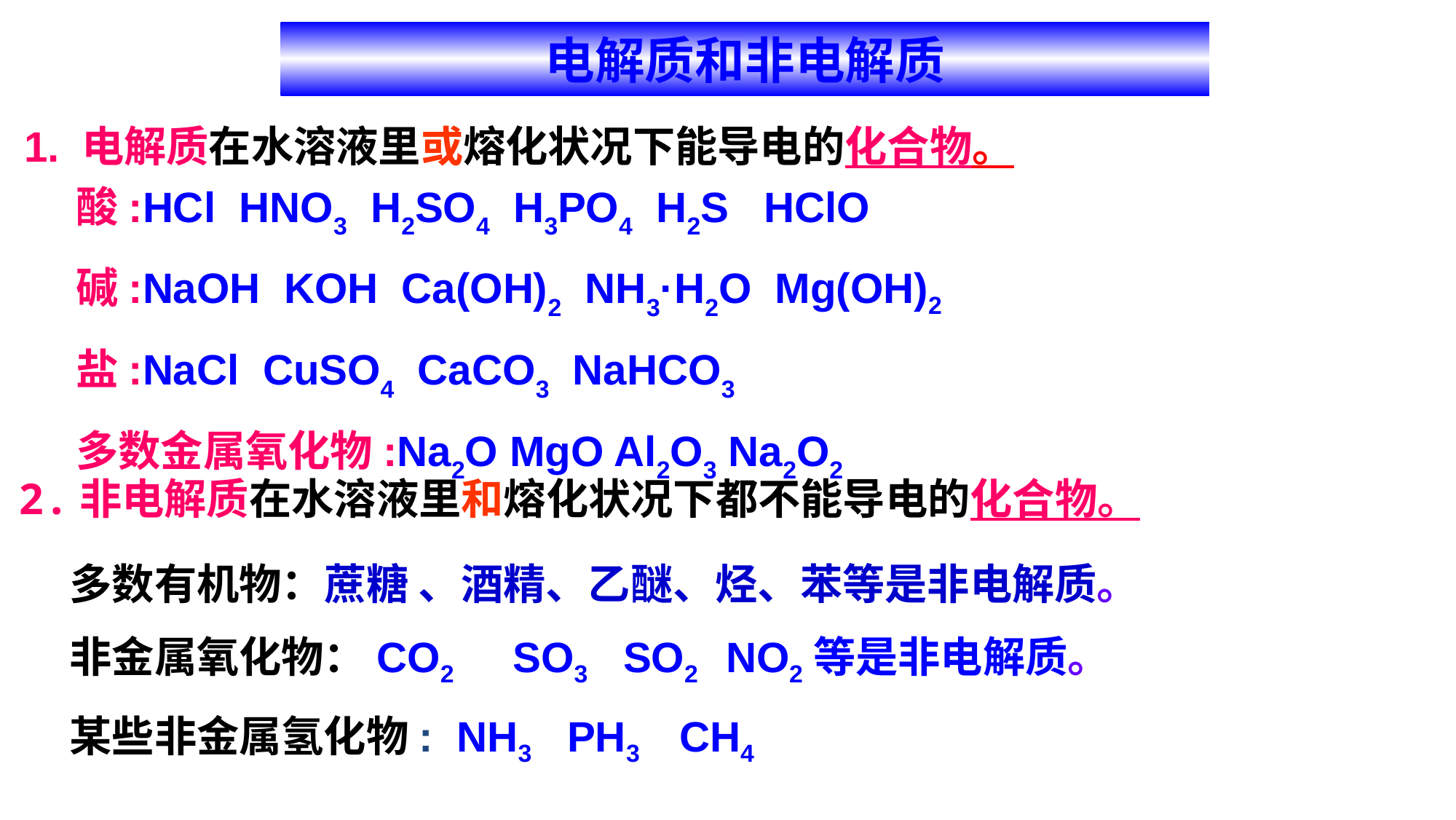

电解质和非电解质
1. 电解质在水溶液里或熔化状况下能导电的化合物。
酸:HCl  HNO3  H2SO4  H3PO4  H2S   HClO
碱:NaOH  KOH  Ca(OH)2  NH3·H2O  Mg(OH)2
盐:NaCl  CuSO4  CaCO3  NaHCO3
多数金属氧化物:Na2O MgO Al2O3 Na2O2
2.非电解质在水溶液里和熔化状况下都不能导电的化合物。

多数有机物：蔗糖 、酒精、乙醚、烃、苯等是非电解质。
非金属氧化物：CO2     SO3   SO2    NO2等是非电解质。
某些非金属氢化物:  NH3   PH3     CH4